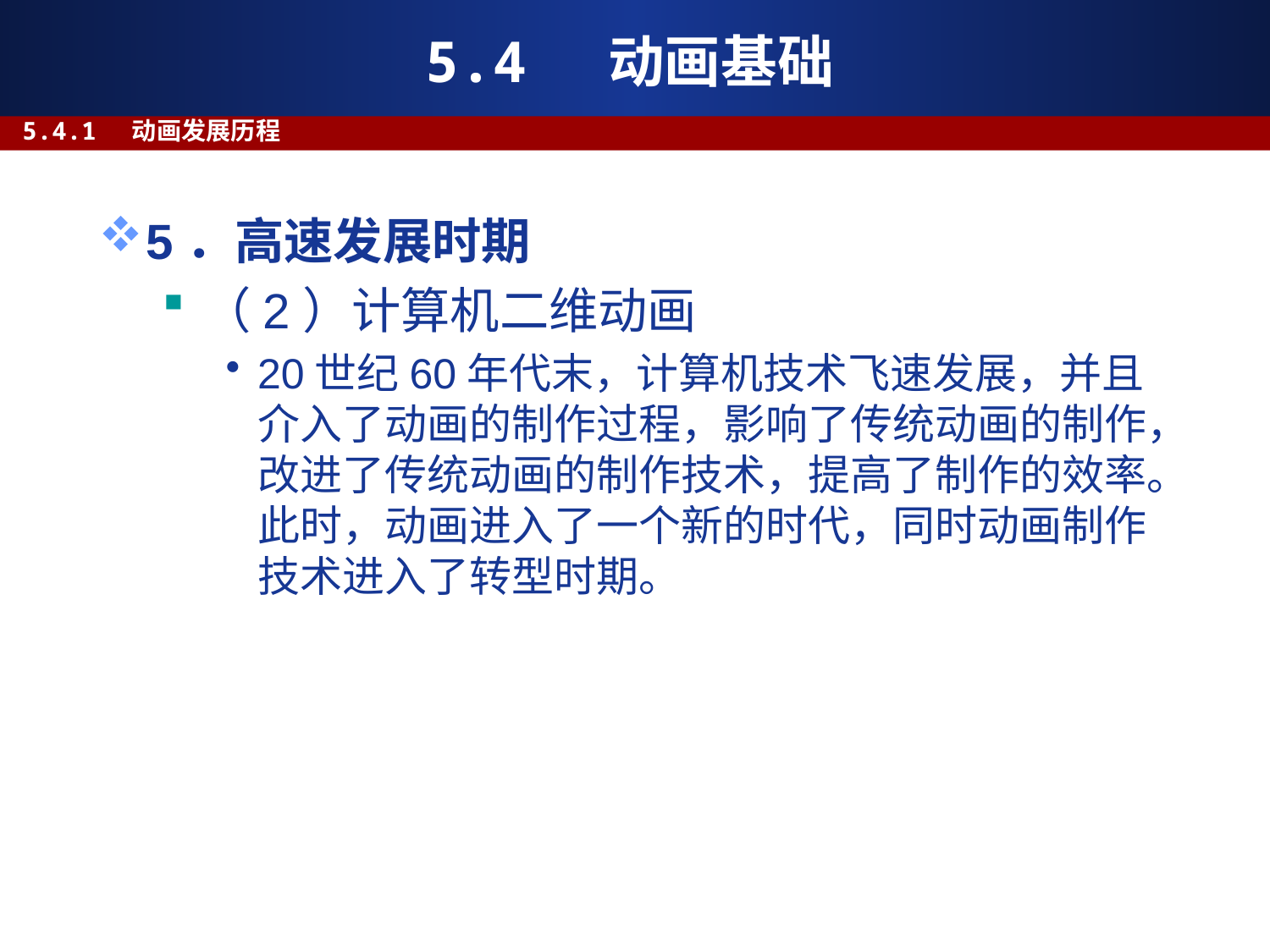

# 5.4  动画基础
5.4.1  动画发展历程
5．高速发展时期
（2）计算机二维动画
20世纪60年代末，计算机技术飞速发展，并且介入了动画的制作过程，影响了传统动画的制作，改进了传统动画的制作技术，提高了制作的效率。此时，动画进入了一个新的时代，同时动画制作技术进入了转型时期。